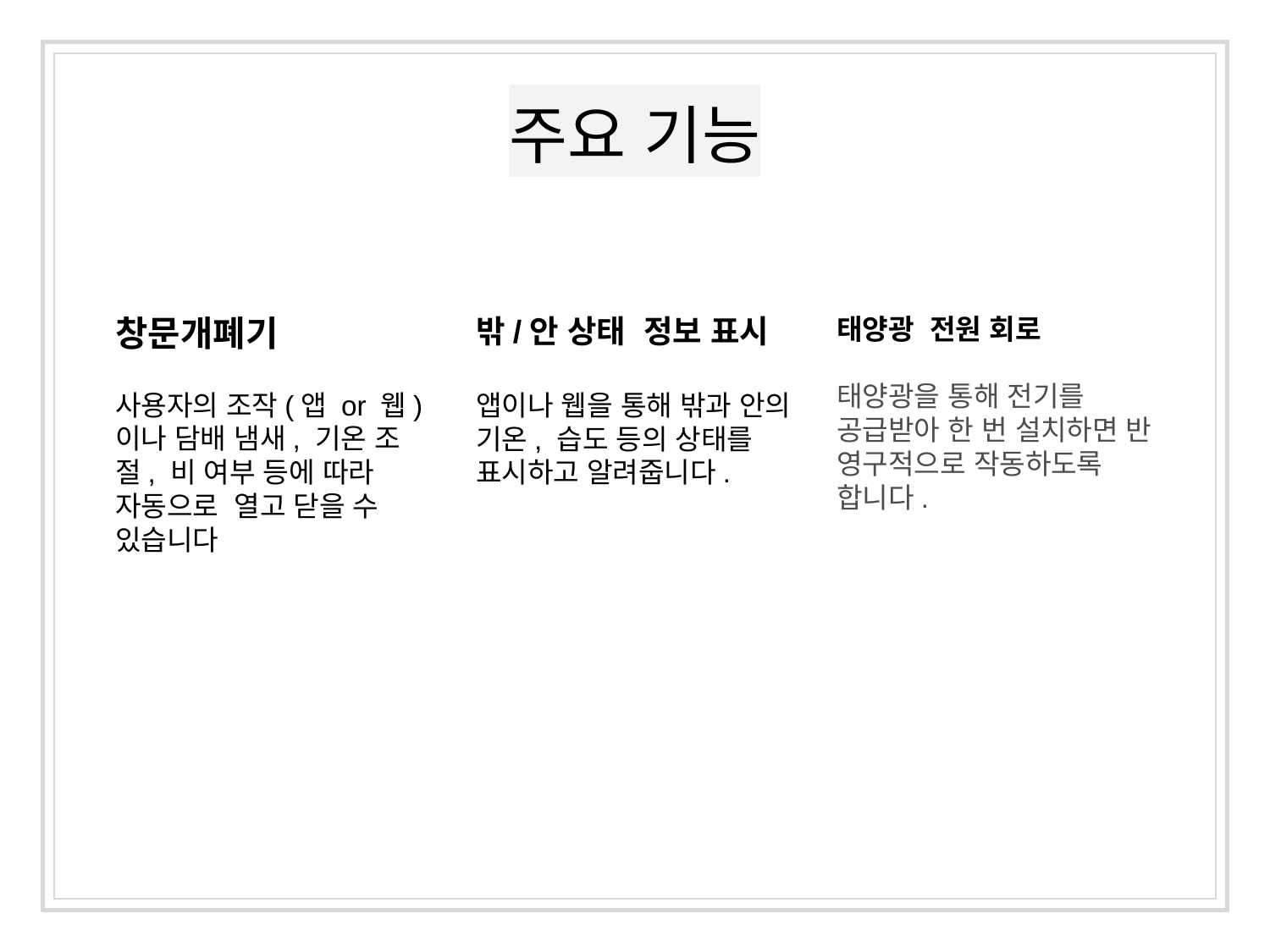

# 주요 기능
창문개폐기

사용자의 조작(앱 or 웹)이나 담배 냄새, 기온 조절, 비 여부 등에 따라 자동으로  열고 닫을 수 있습니다
밖/안 상태  정보 표시

앱이나 웹을 통해 밖과 안의 기온, 습도 등의 상태를
표시하고 알려줍니다.
태양광  전원 회로

태양광을 통해 전기를 공급받아 한 번 설치하면 반 영구적으로 작동하도록 합니다.